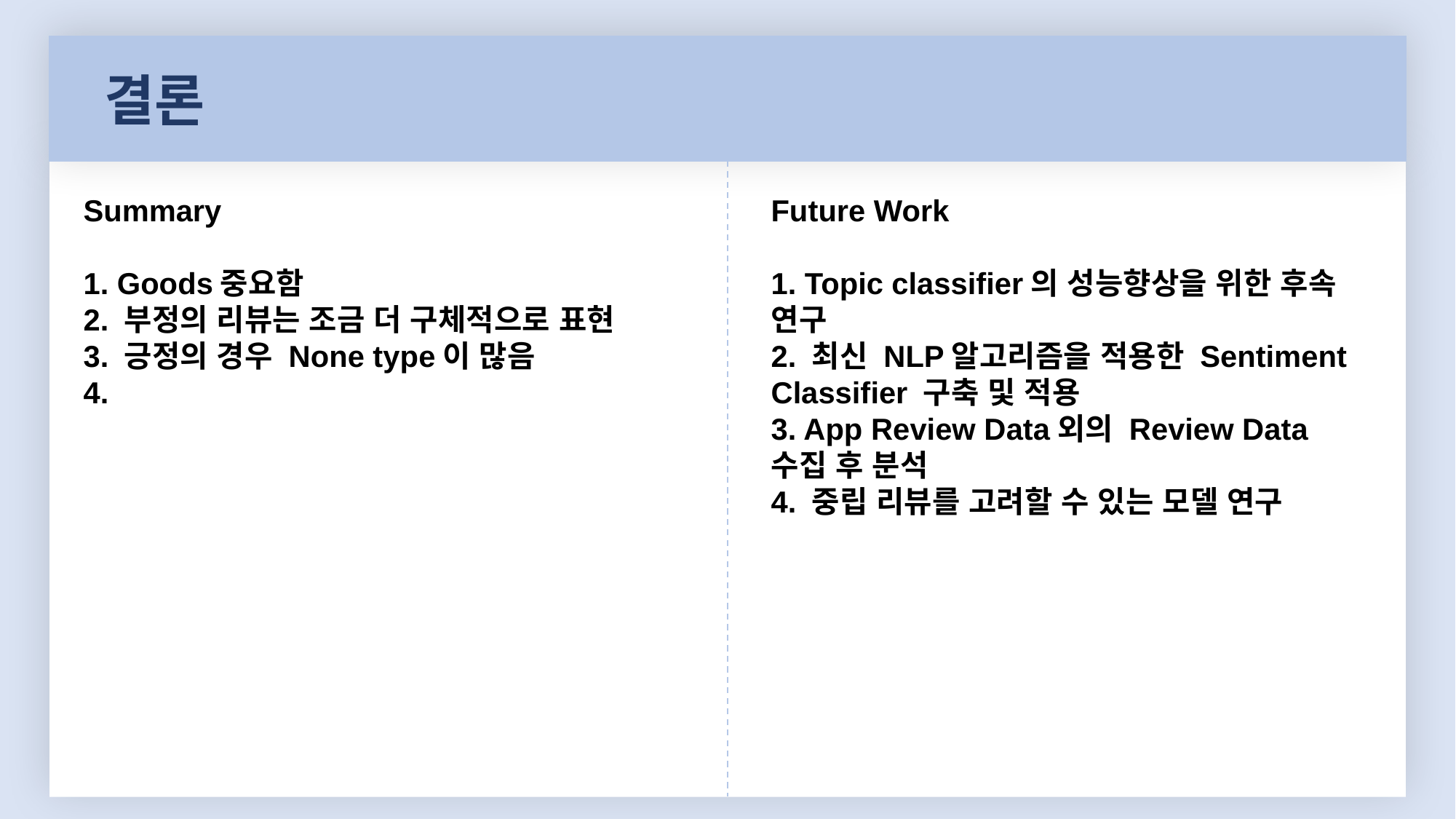

결론

Summary

1. Goods중요함
2. 부정의 리뷰는 조금 더 구체적으로 표현
3. 긍정의 경우 None type이 많음
4.

Future Work

1. Topic classifier의 성능향상을 위한 후속 연구
2. 최신 NLP알고리즘을 적용한 Sentiment Classifier 구축 및 적용
3. App Review Data외의 Review Data 수집 후 분석
4. 중립 리뷰를 고려할 수 있는 모델 연구